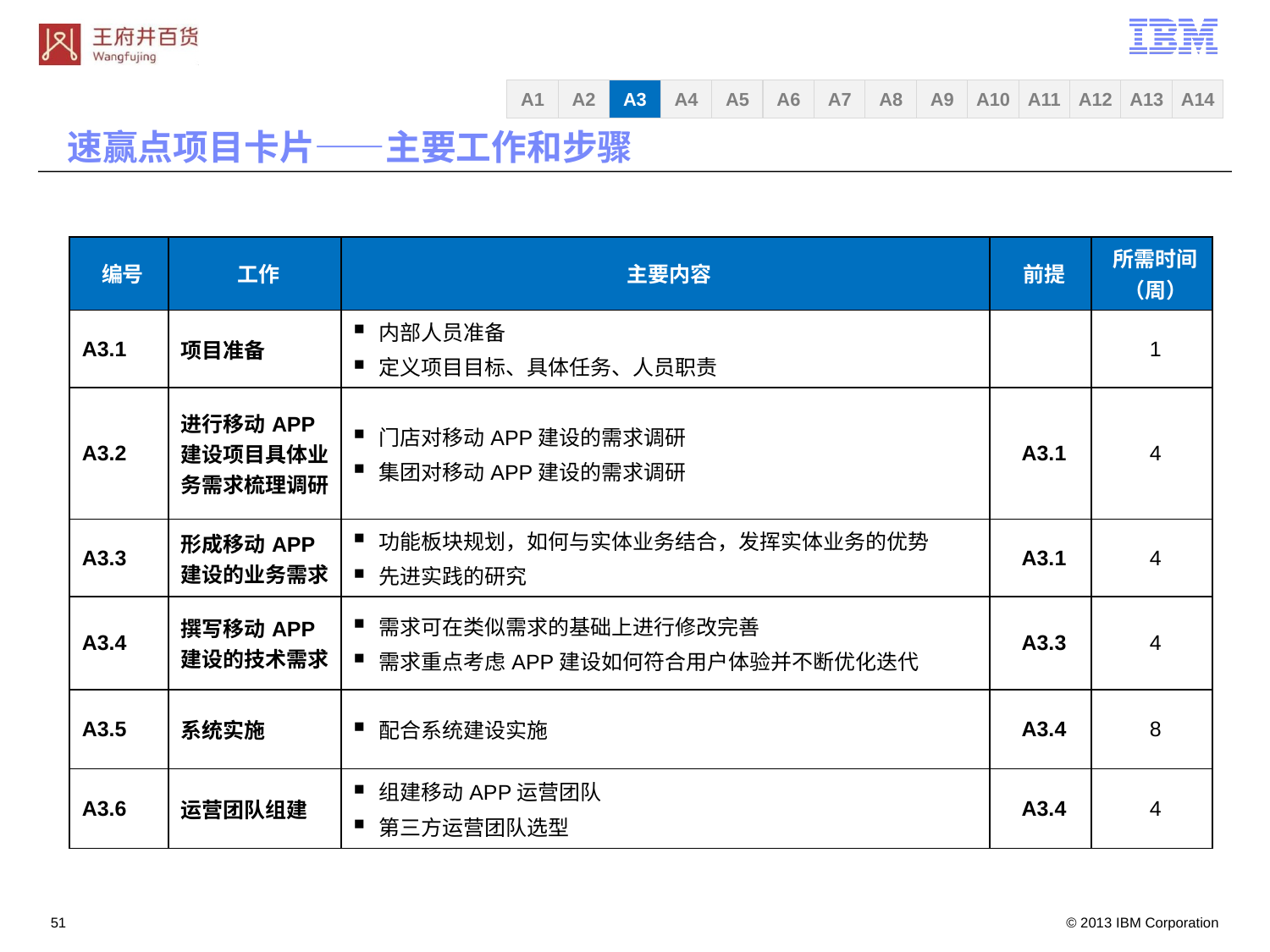

A3
A4
A5
A6
A7
A8
A9
A10
A11
A12
A13
A14
A1
A2
速赢点项目卡片——主要工作和步骤
| 编号 | 工作 | 主要内容 | 前提 | 所需时间（周） |
| --- | --- | --- | --- | --- |
| A3.1 | 项目准备 | 内部人员准备 定义项目目标、具体任务、人员职责 |  | 1 |
| A3.2 | 进行移动APP建设项目具体业务需求梳理调研 | 门店对移动APP建设的需求调研 集团对移动APP建设的需求调研 | A3.1 | 4 |
| A3.3 | 形成移动APP建设的业务需求 | 功能板块规划，如何与实体业务结合，发挥实体业务的优势 先进实践的研究 | A3.1 | 4 |
| A3.4 | 撰写移动APP建设的技术需求 | 需求可在类似需求的基础上进行修改完善 需求重点考虑APP建设如何符合用户体验并不断优化迭代 | A3.3 | 4 |
| A3.5 | 系统实施 | 配合系统建设实施 | A3.4 | 8 |
| A3.6 | 运营团队组建 | 组建移动APP运营团队 第三方运营团队选型 | A3.4 | 4 |
51